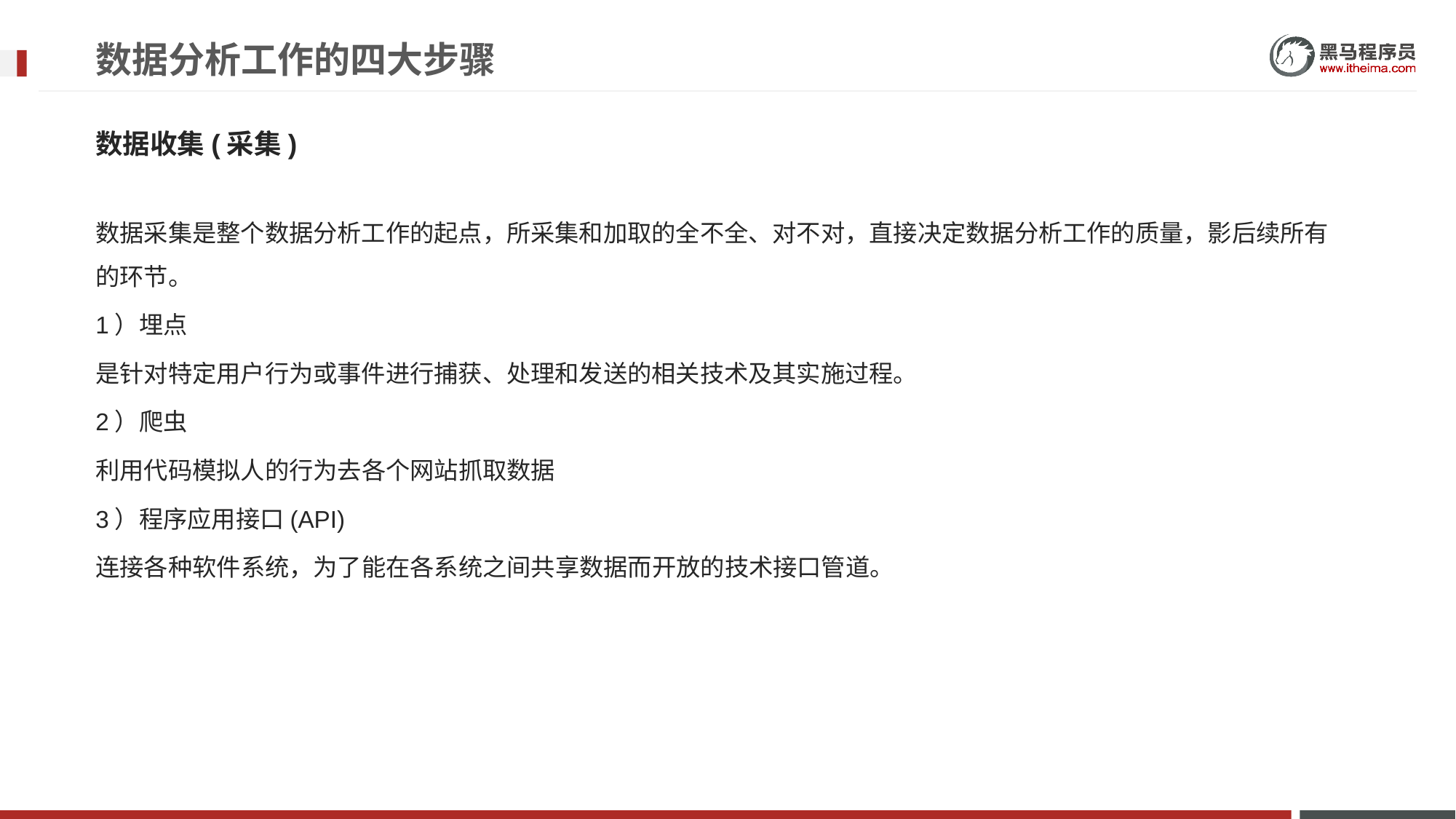

# 数据分析工作的四大步骤
数据收集(采集)
数据采集是整个数据分析工作的起点，所采集和加取的全不全、对不对，直接决定数据分析工作的质量，影后续所有的环节。
1）埋点
是针对特定用户行为或事件进行捕获、处理和发送的相关技术及其实施过程。
2）爬虫
利用代码模拟人的行为去各个网站抓取数据
3）程序应用接口(API)
连接各种软件系统，为了能在各系统之间共享数据而开放的技术接口管道。